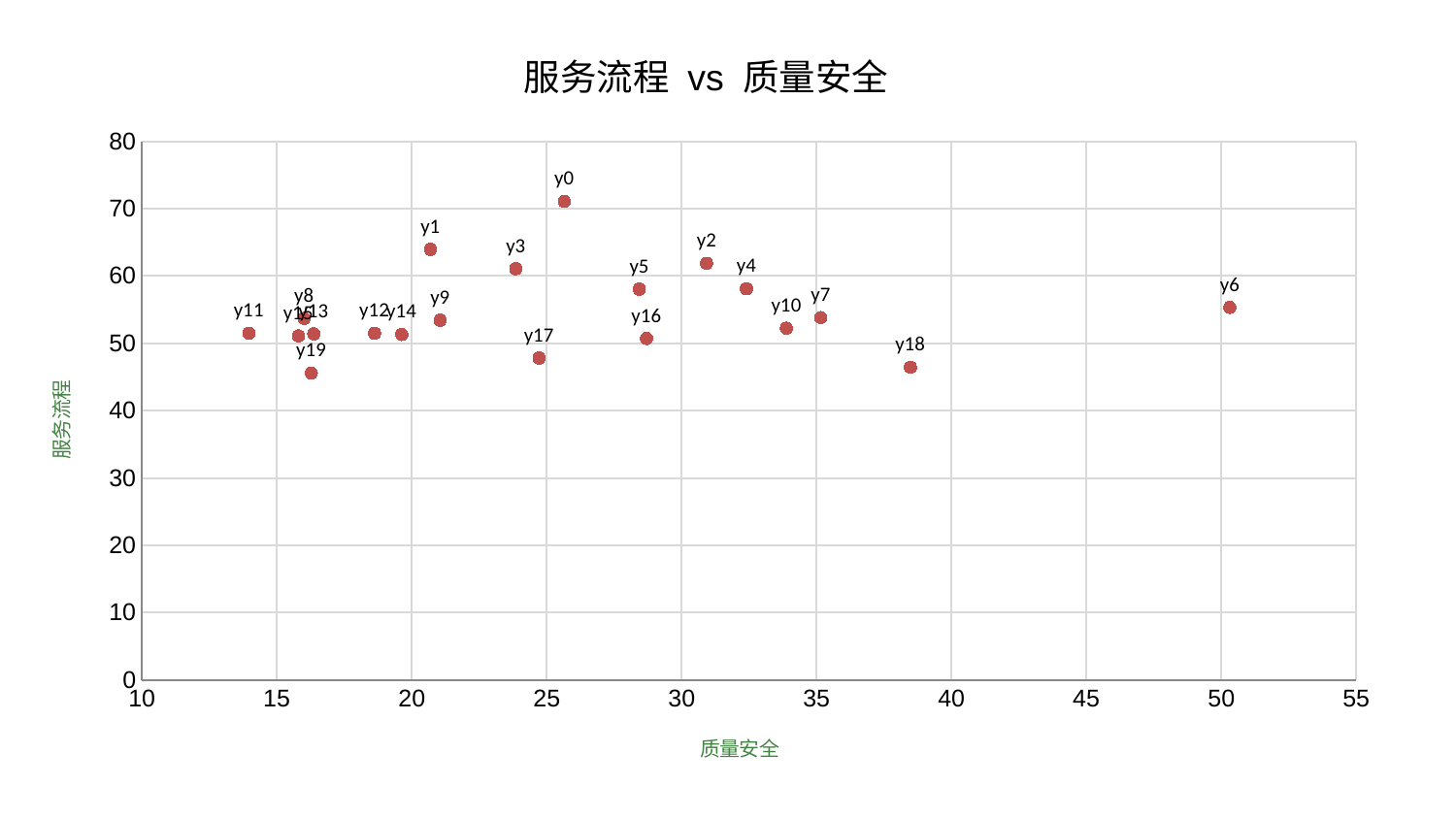

### Chart: 服务流程 vs 质量安全

| Category | 服务流程 |
|---|---|
254